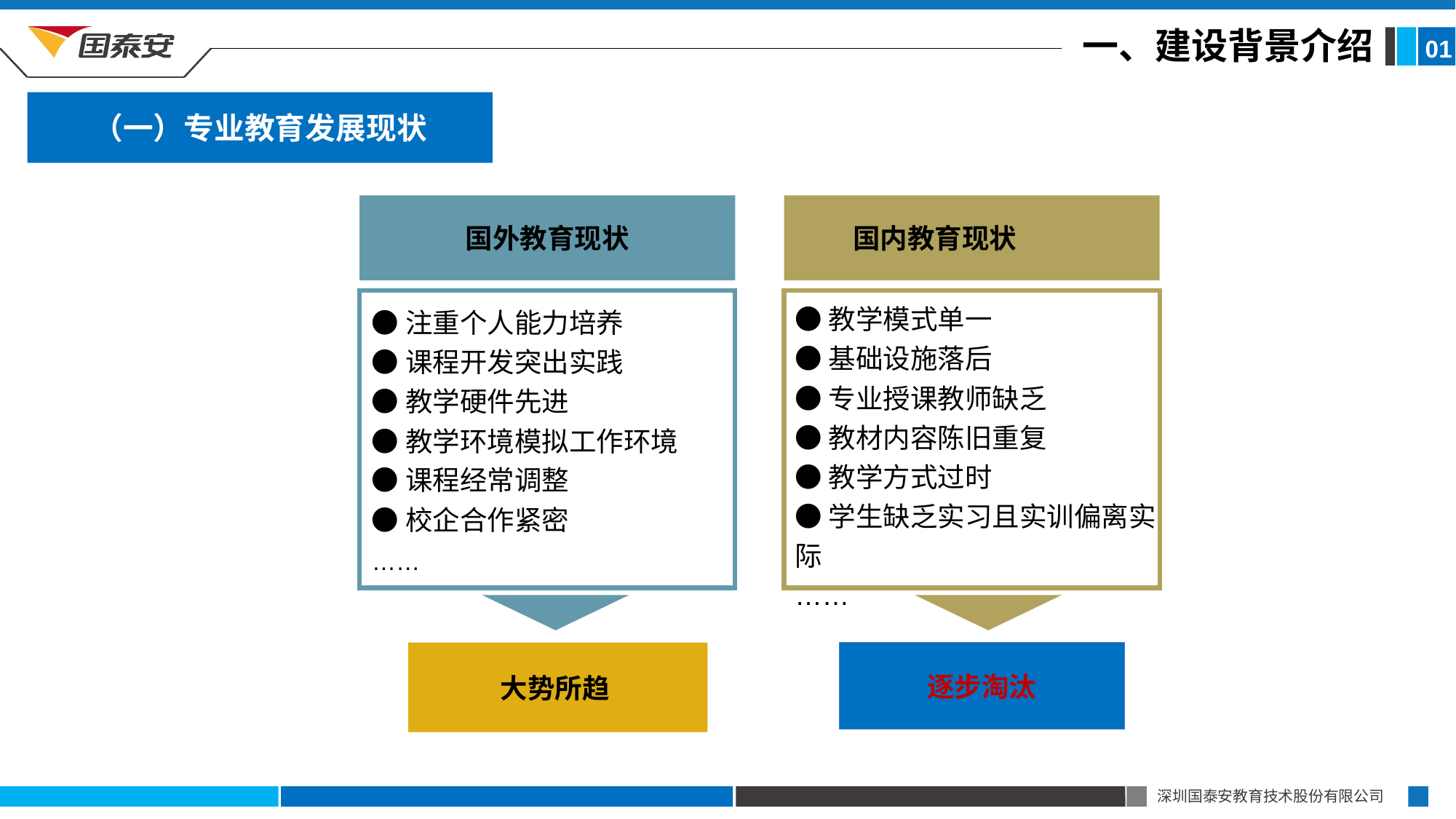

一、建设背景介绍
01
（一）专业教育发展现状
国外教育现状

大势所趋
国内教育现状
●教学模式单一
●基础设施落后
●专业授课教师缺乏
●教材内容陈旧重复
●教学方式过时
●学生缺乏实习且实训偏离实际
……

●注重个人能力培养
●课程开发突出实践
●教学硬件先进
●教学环境模拟工作环境
●课程经常调整
●校企合作紧密
……

逐步淘汰
逐步淘汰